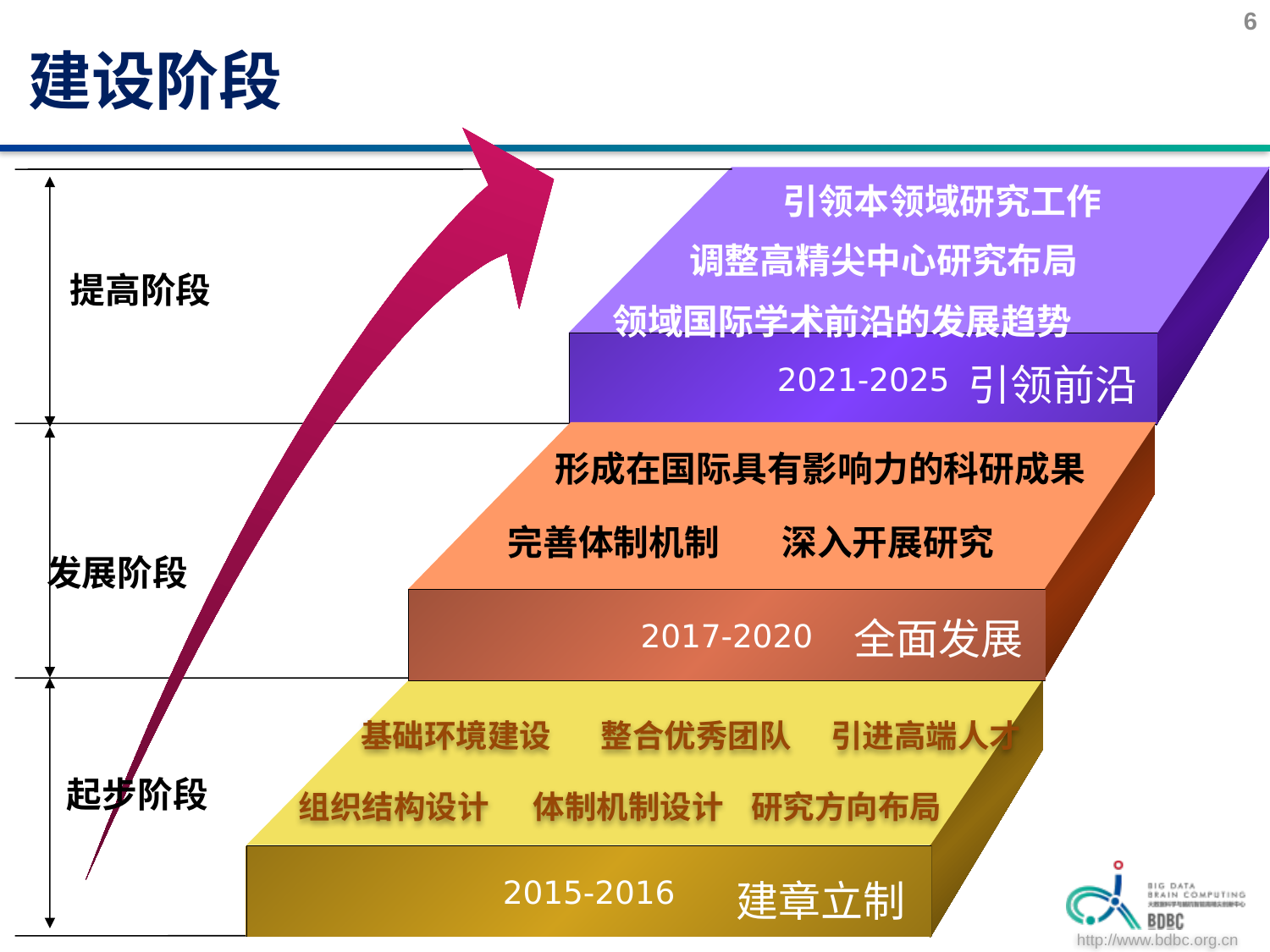

6
# 建设阶段

提高阶段
2021-2025

2017-2020

起步阶段

2015-2016

引领本领域研究工作
调整高精尖中心研究布局
领域国际学术前沿的发展趋势
引领前沿
形成在国际具有影响力的科研成果
完善体制机制
深入开展研究
发展阶段
全面发展
基础环境建设
整合优秀团队
引进高端人才
组织结构设计
体制机制设计
研究方向布局
建章立制